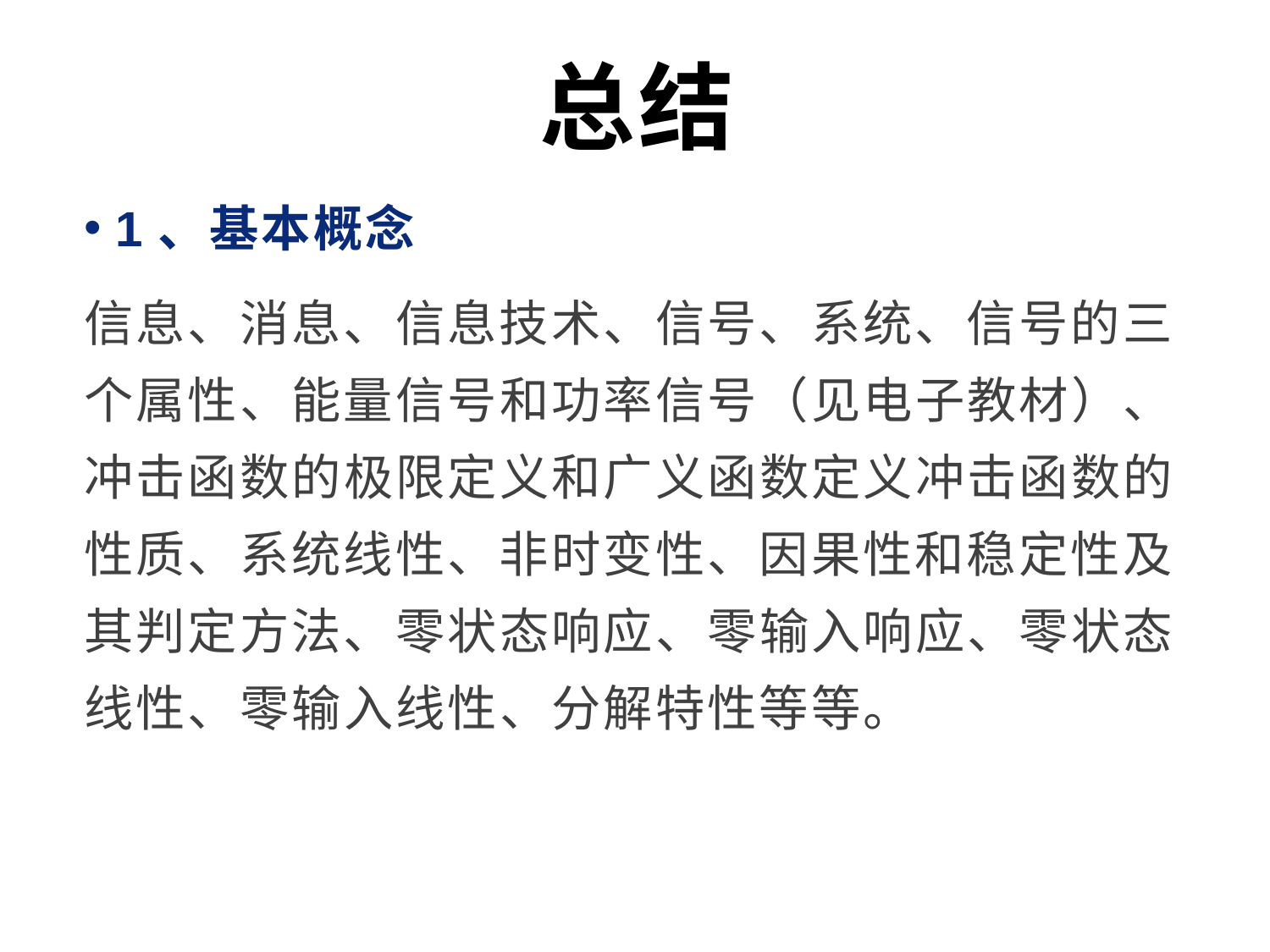

# 总结
1、基本概念
信息、消息、信息技术、信号、系统、信号的三个属性、能量信号和功率信号（见电子教材）、冲击函数的极限定义和广义函数定义冲击函数的性质、系统线性、非时变性、因果性和稳定性及其判定方法、零状态响应、零输入响应、零状态线性、零输入线性、分解特性等等。